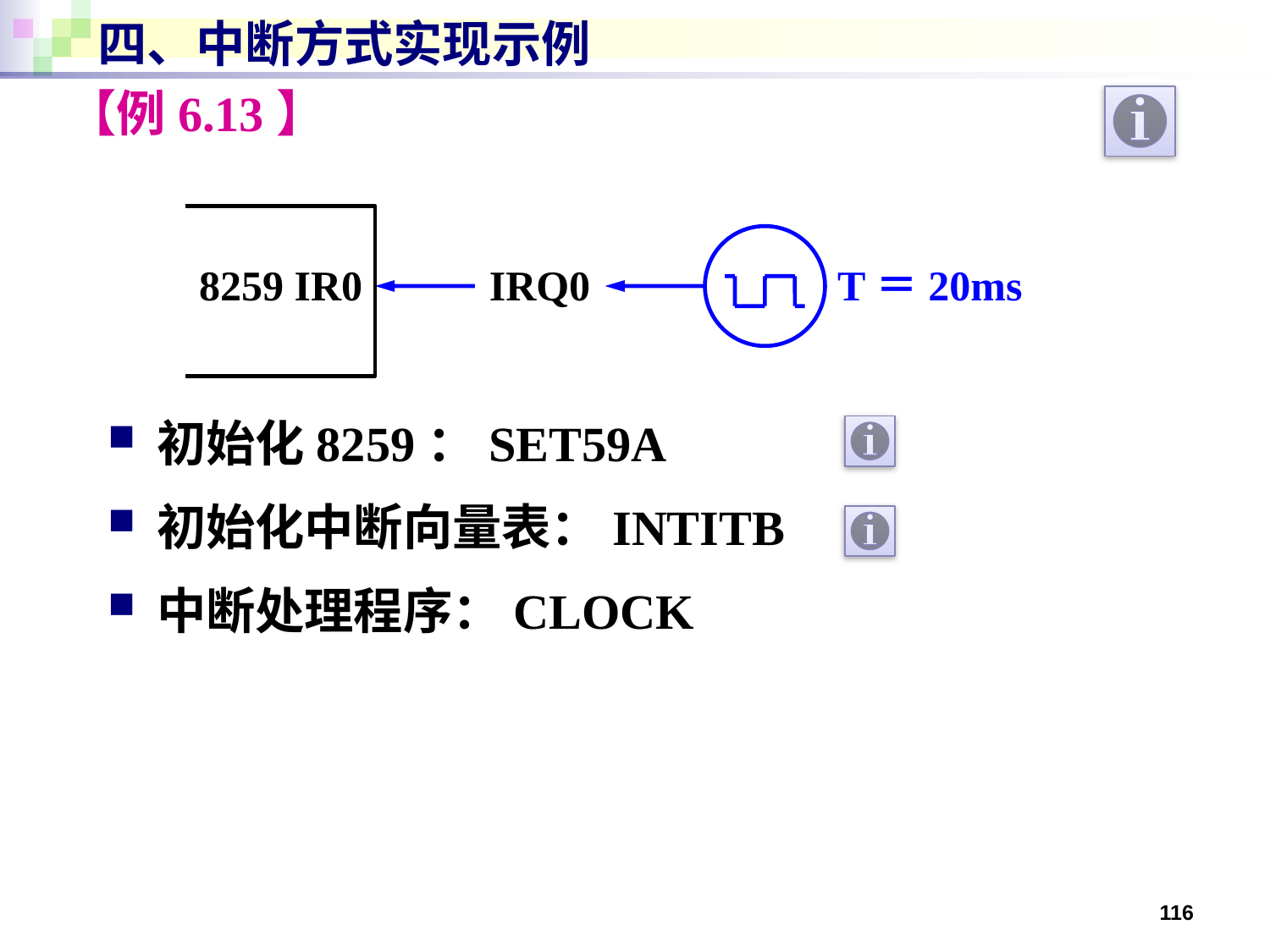

# 四、中断方式实现示例
【例6.13】

8259 IR0
IRQ0
T＝20ms

初始化8259：SET59A
初始化中断向量表：INTITB
中断处理程序：CLOCK

116